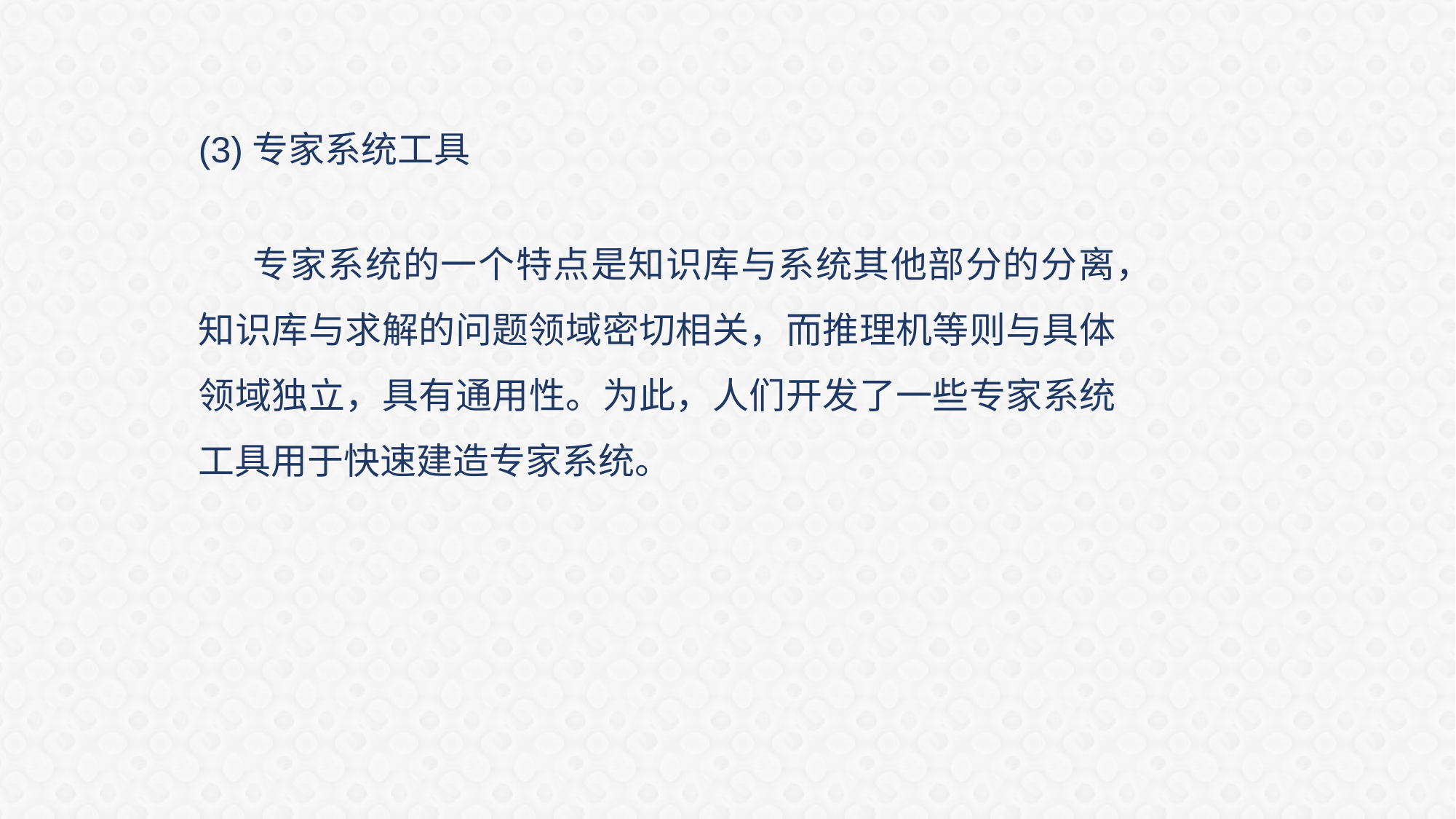

(3)专家系统工具
专家系统的一个特点是知识库与系统其他部分的分离，知识库与求解的问题领域密切相关，而推理机等则与具体领域独立，具有通用性。为此，人们开发了一些专家系统工具用于快速建造专家系统。